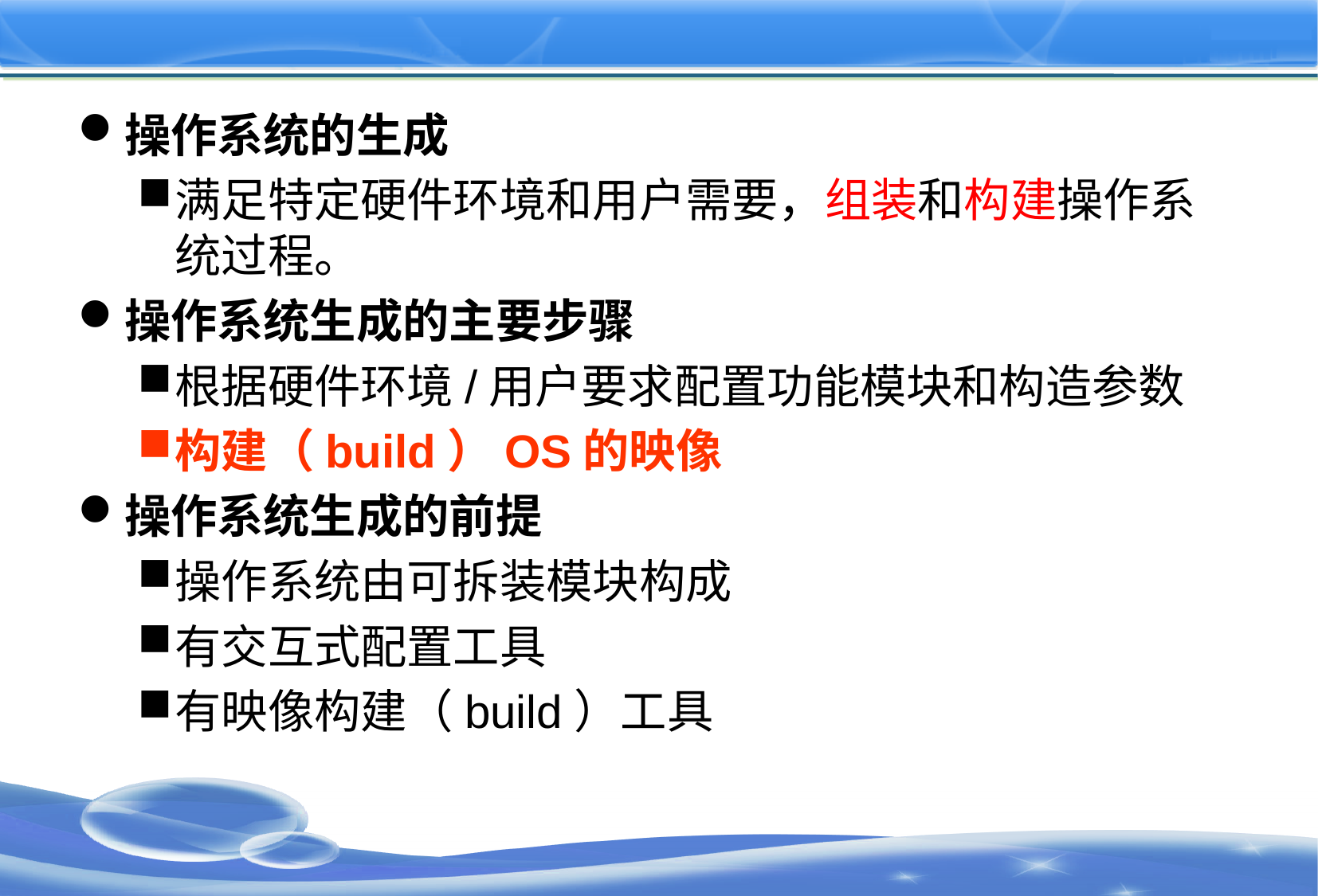

#
操作系统的生成
满足特定硬件环境和用户需要，组装和构建操作系统过程。
操作系统生成的主要步骤
根据硬件环境/用户要求配置功能模块和构造参数
构建（build）OS的映像
操作系统生成的前提
操作系统由可拆装模块构成
有交互式配置工具
有映像构建（build）工具